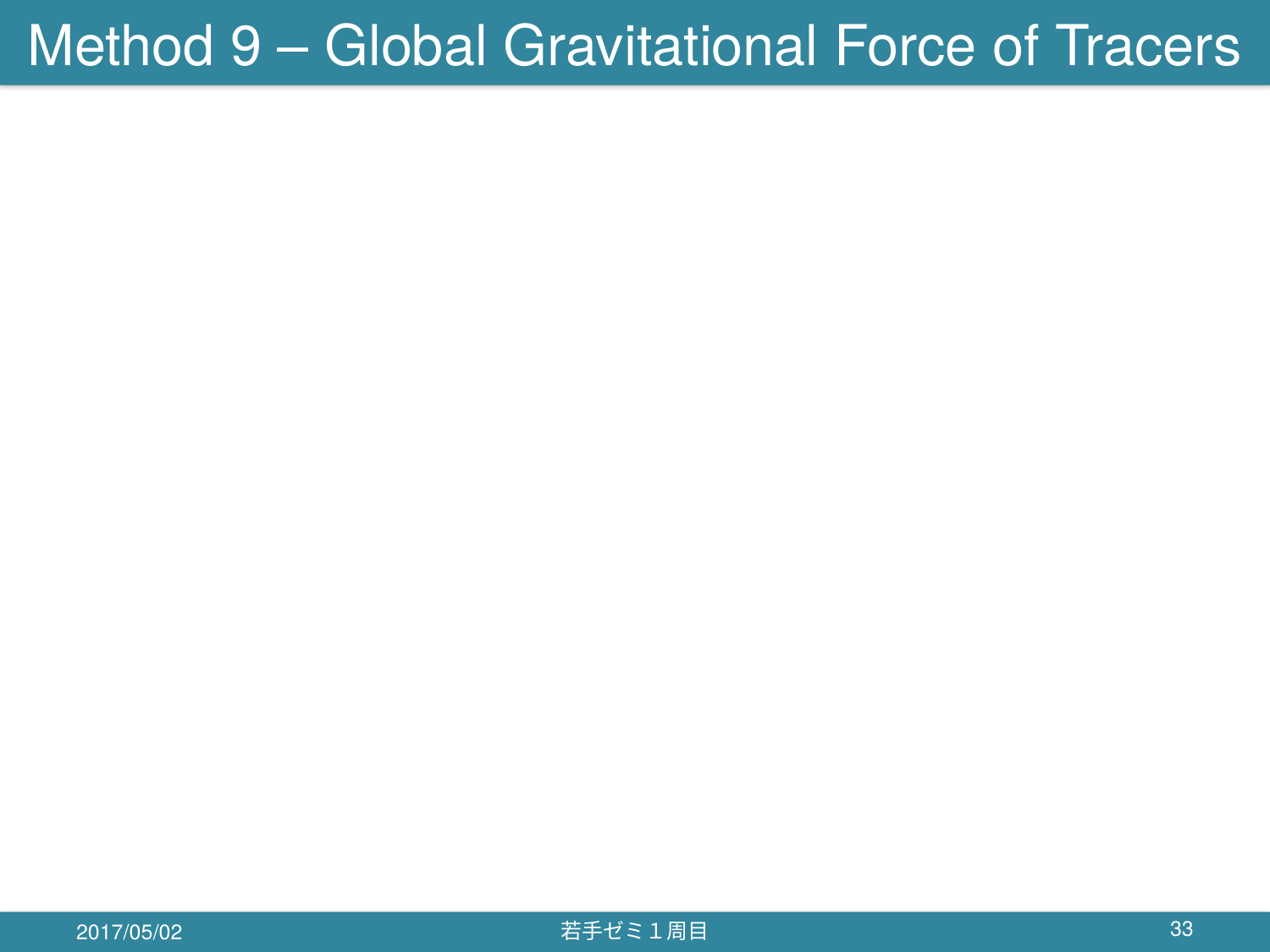

# Method 9 – Global Gravitational Force of Tracers

2017/05/02
若手ゼミ１周目
33